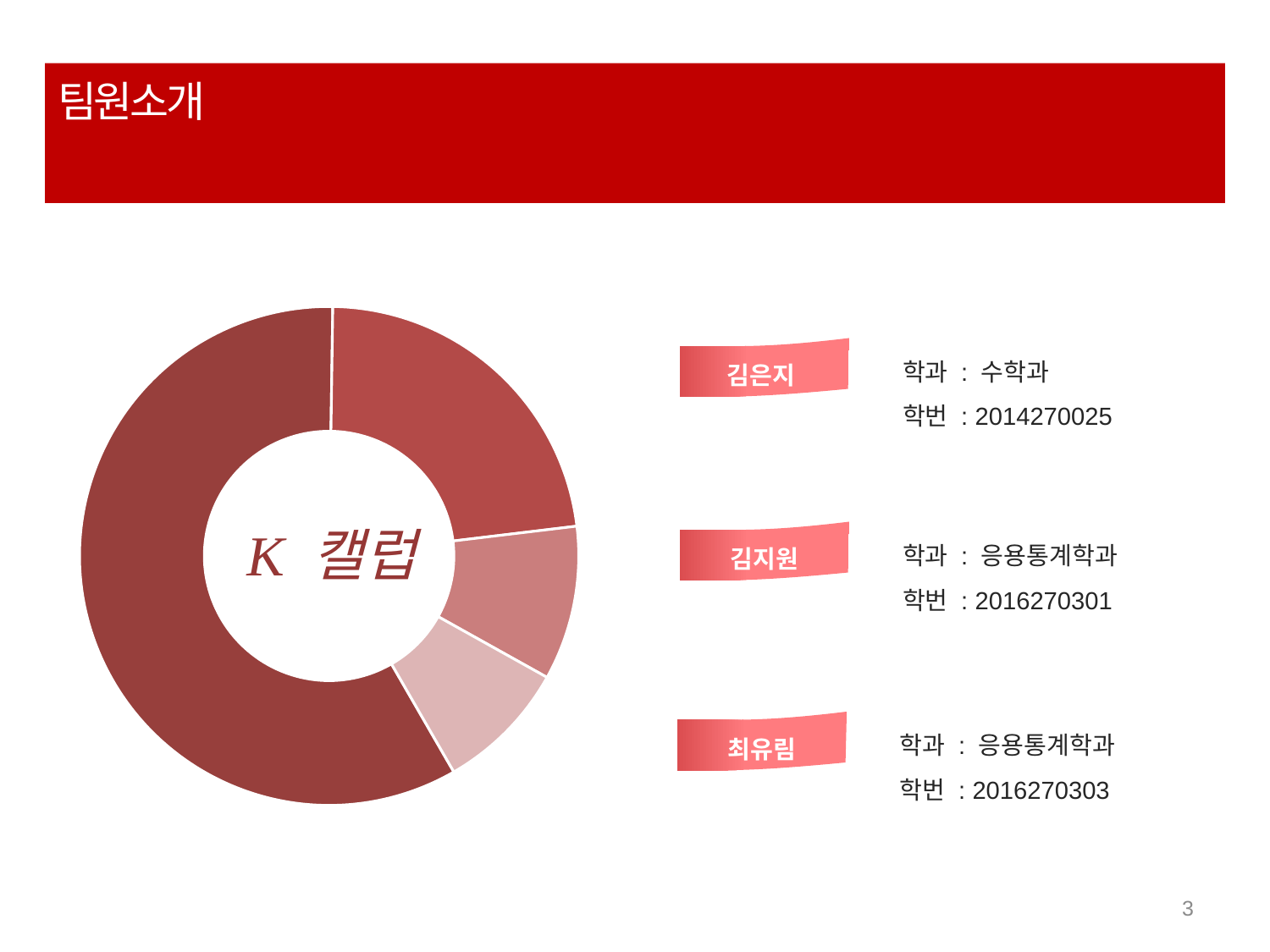

# 팀원소개

### Chart

| Category | 판매 |
|---|---|
| 1분기 | 8.2 |
| 2분기 | 3.2 |
| 3분기 | 1.4 |
| 4분기 | 1.2 |
학과 : 수학과
학번 : 2014270025
김은지
학과 : 응용통계학과
학번 : 2016270301
김지원
학과 : 응용통계학과
학번 : 2016270303
최유림
3